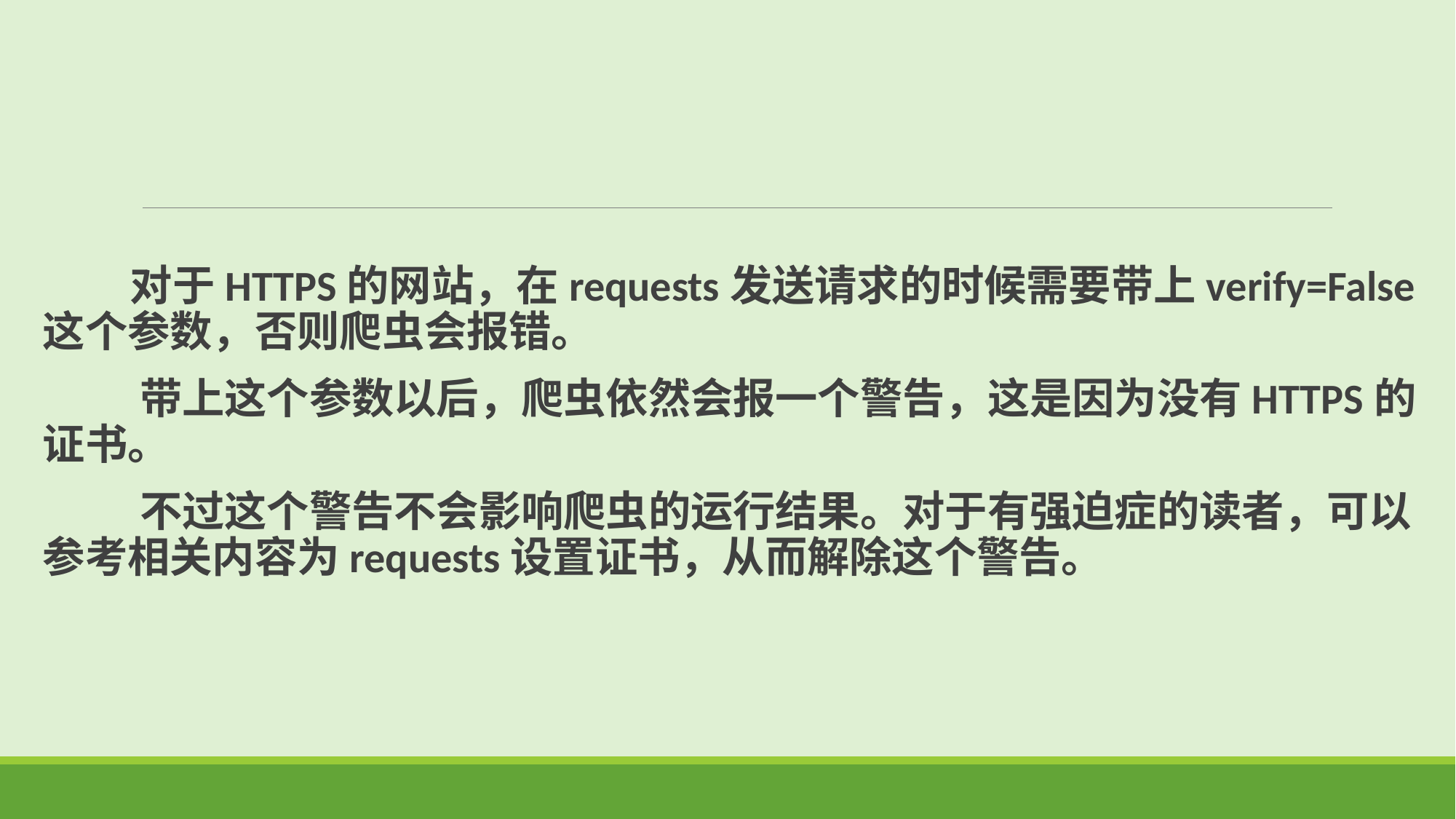

对于HTTPS的网站，在requests发送请求的时候需要带上verify=False这个参数，否则爬虫会报错。
         带上这个参数以后，爬虫依然会报一个警告，这是因为没有HTTPS的证书。
         不过这个警告不会影响爬虫的运行结果。对于有强迫症的读者，可以参考相关内容为requests设置证书，从而解除这个警告。